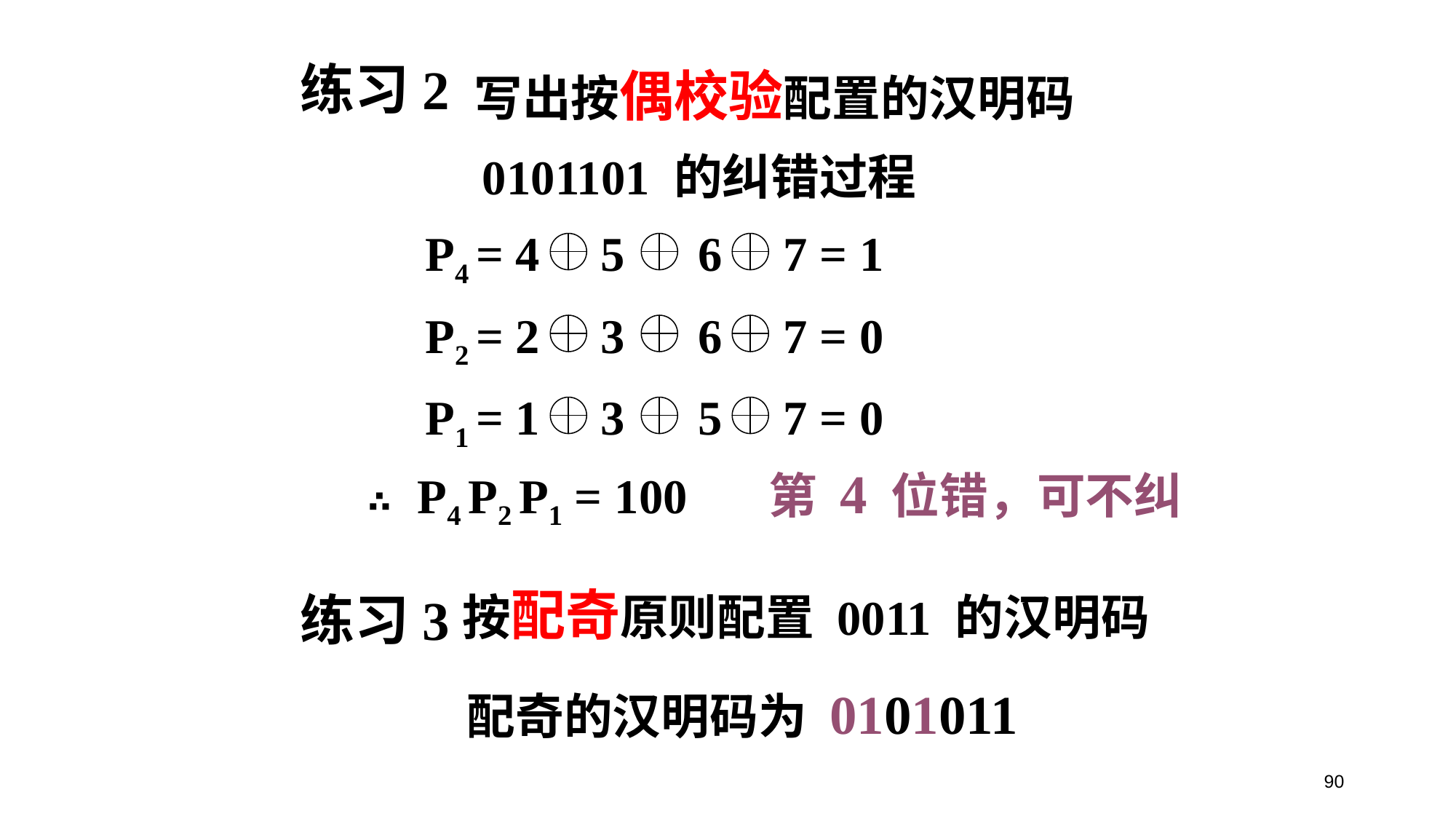

练习2
写出按偶校验配置的汉明码
0101101 的纠错过程
P4 = 4     5      6     7 = 1

P2 = 2     3      6     7 = 0

P1 = 1     3      5     7 = 0

第 4 位错，可不纠
∴  P4 P2 P1 = 100
按配奇原则配置 0011 的汉明码
练习3
配奇的汉明码为 0101011
90